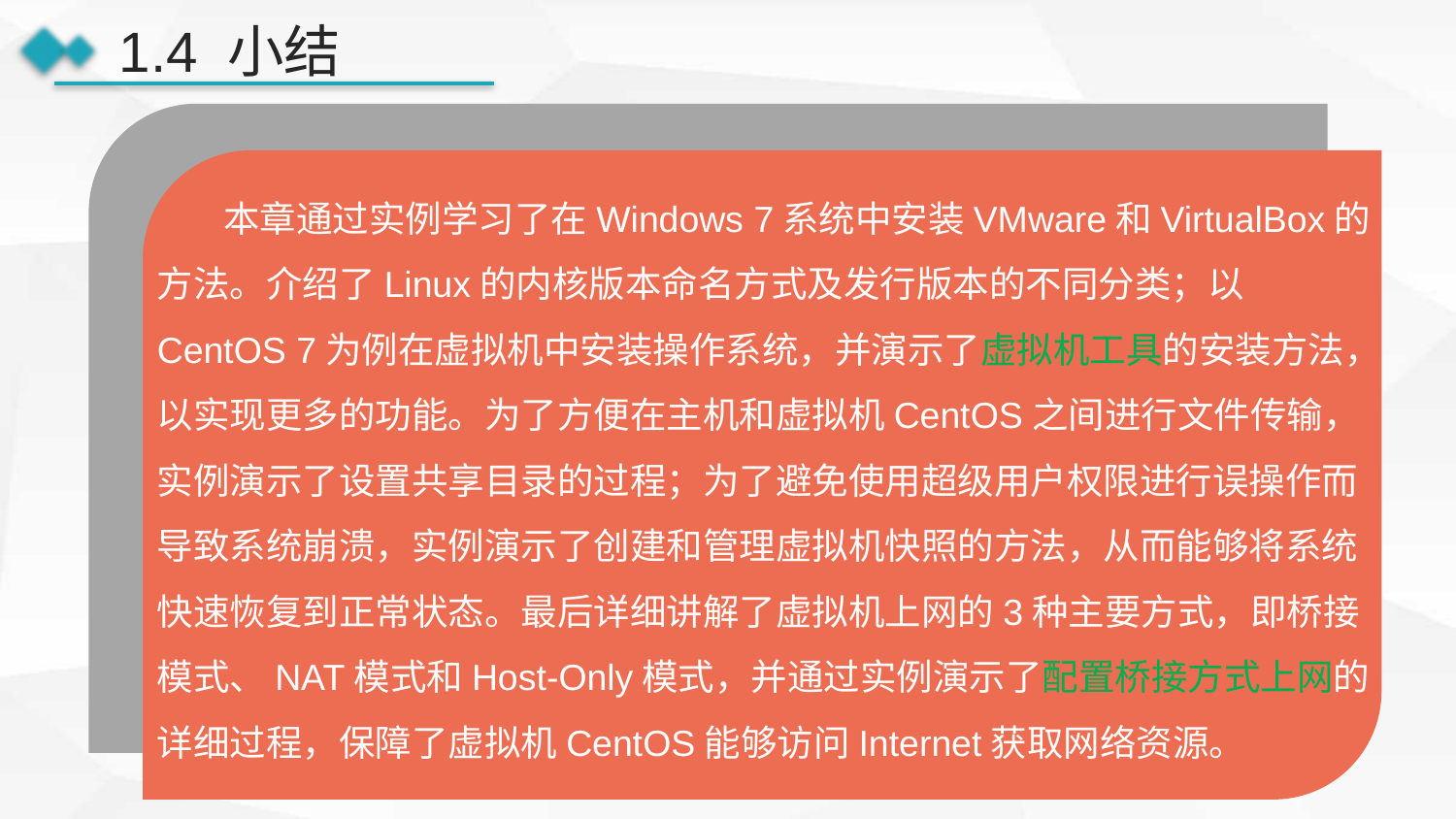

1.4 小结

       本章通过实例学习了在Windows 7系统中安装VMware和VirtualBox的方法。介绍了Linux的内核版本命名方式及发行版本的不同分类；以CentOS 7为例在虚拟机中安装操作系统，并演示了虚拟机工具的安装方法，以实现更多的功能。为了方便在主机和虚拟机CentOS之间进行文件传输，实例演示了设置共享目录的过程；为了避免使用超级用户权限进行误操作而导致系统崩溃，实例演示了创建和管理虚拟机快照的方法，从而能够将系统快速恢复到正常状态。最后详细讲解了虚拟机上网的3种主要方式，即桥接模式、NAT模式和Host-Only模式，并通过实例演示了配置桥接方式上网的详细过程，保障了虚拟机CentOS能够访问Internet获取网络资源。